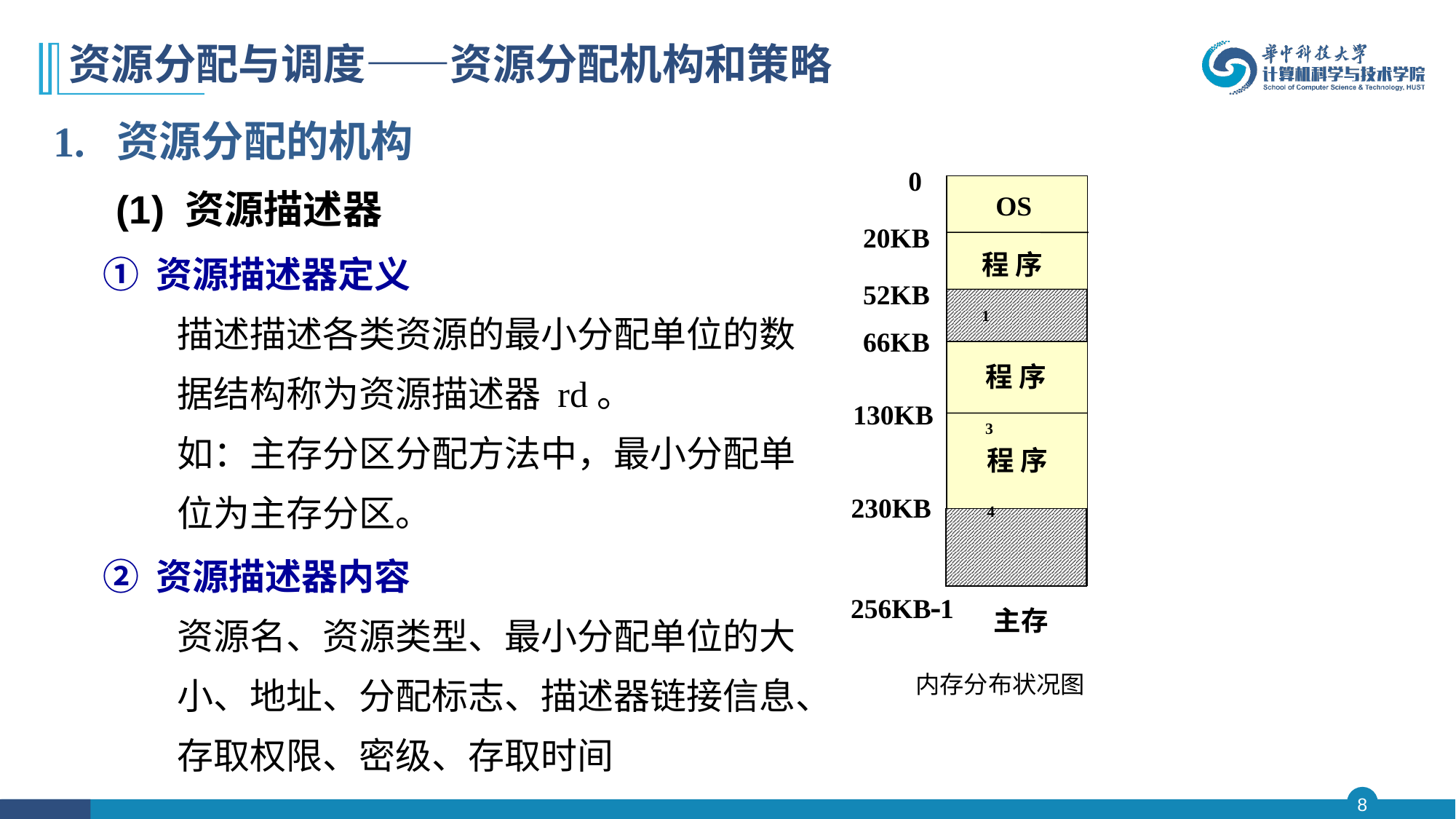

# 资源分配与调度——资源分配机构和策略
1.  资源分配的机构
  (1) 资源描述器
 ① 资源描述器定义
         描述描述各类资源的最小分配单位的数
         据结构称为资源描述器 rd。
         如：主存分区分配方法中，最小分配单
         位为主存分区。
 ② 资源描述器内容
         资源名、资源类型、最小分配单位的大
         小、地址、分配标志、描述器链接信息、
         存取权限、密级、存取时间
  0

OS
20KB

程序1
52KB

66KB

程序3
130KB

程序4
230KB

256KB−1
主存
内存分布状况图